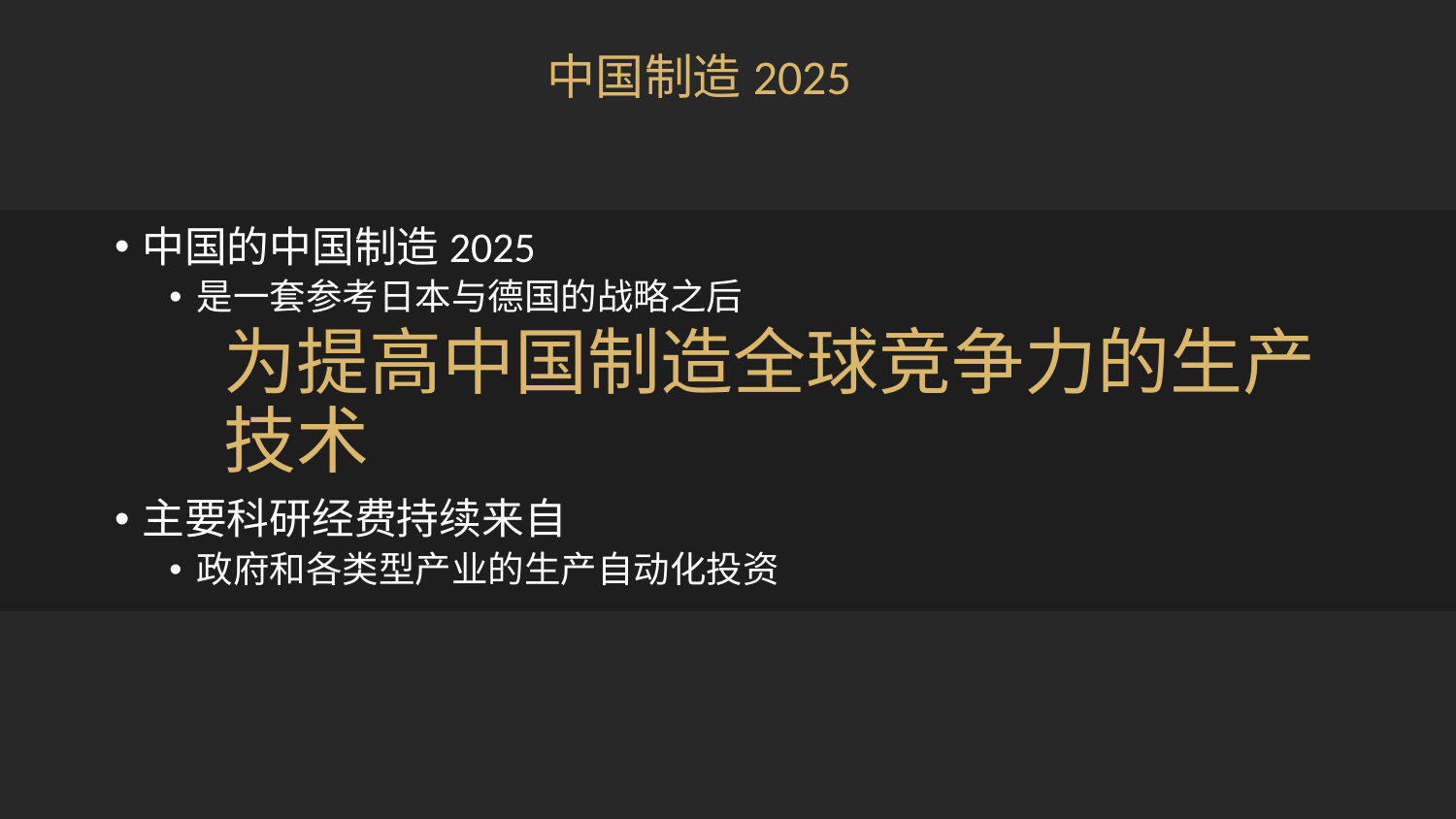

# 中国制造2025
中国的中国制造2025
是一套参考日本与德国的战略之后
为提高中国制造全球竞争力的生产技术
主要科研经费持续来自
政府和各类型产业的生产自动化投资